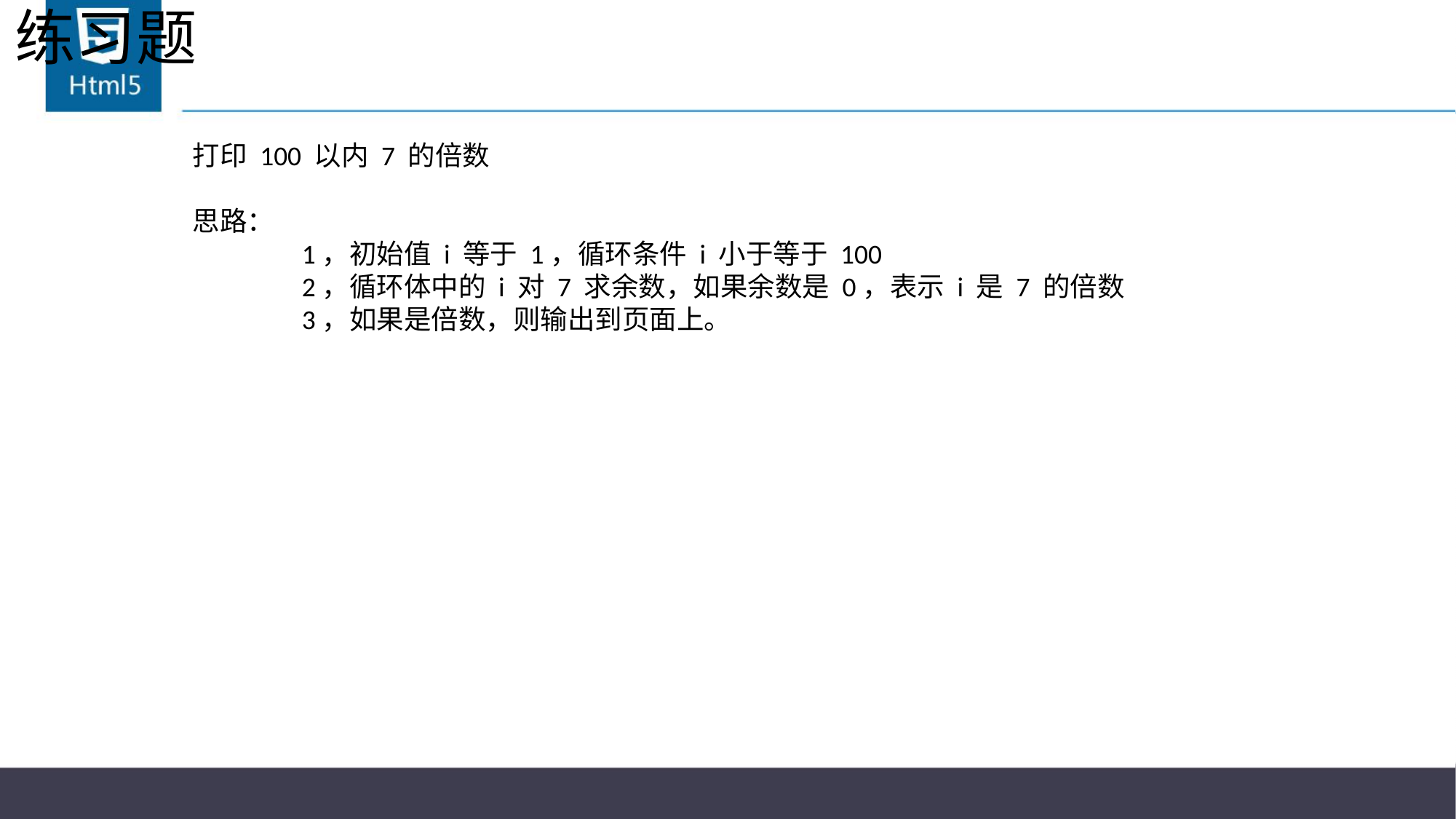

# 练习题
打印 100 以内 7 的倍数

思路：
	1，初始值 i 等于 1，循环条件 i 小于等于 100
	2，循环体中的 i 对 7 求余数，如果余数是 0，表示 i 是 7 的倍数
	3，如果是倍数，则输出到页面上。